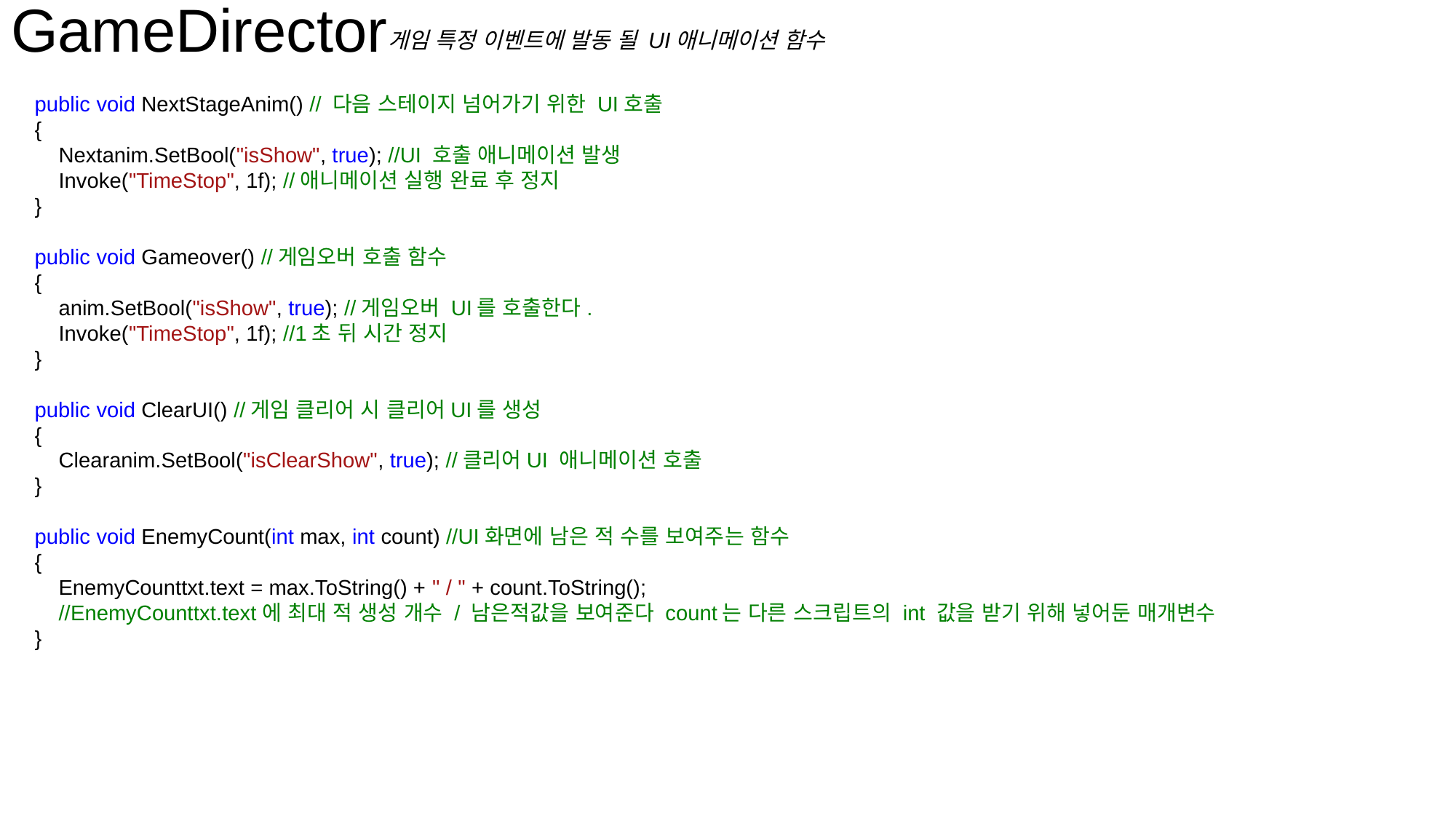

GameDirector
게임 특정 이벤트에 발동 될 UI애니메이션 함수
    public void NextStageAnim() // 다음 스테이지 넘어가기 위한 UI호출
    {
        Nextanim.SetBool("isShow", true); //UI 호출 애니메이션 발생
        Invoke("TimeStop", 1f); //애니메이션 실행 완료 후 정지
    }

    public void Gameover() //게임오버 호출 함수
    {
        anim.SetBool("isShow", true); //게임오버 UI를 호출한다.
        Invoke("TimeStop", 1f); //1초 뒤 시간 정지
    }

    public void ClearUI() //게임 클리어 시 클리어UI를 생성
    {
        Clearanim.SetBool("isClearShow", true); //클리어UI 애니메이션 호출
    }

    public void EnemyCount(int max, int count) //UI화면에 남은 적 수를 보여주는 함수
    {
        EnemyCounttxt.text = max.ToString() + " / " + count.ToString();
        //EnemyCounttxt.text에 최대 적 생성 개수 / 남은적값을 보여준다 count는 다른 스크립트의 int 값을 받기 위해 넣어둔 매개변수
    }